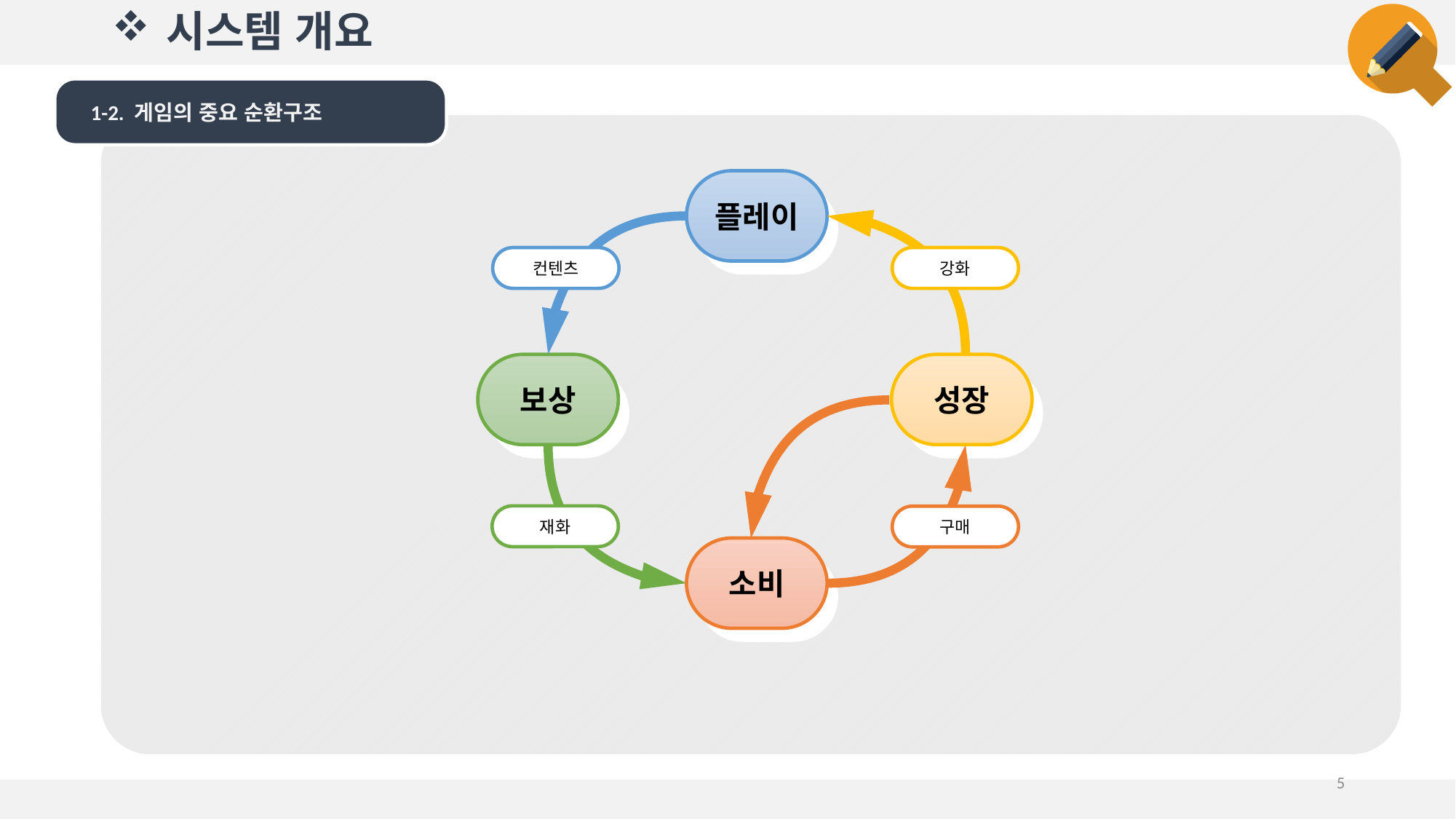

# 시스템 개요
1-2. 게임의 중요 순환구조

플레이

강화
컨텐츠
보상
성장

재화
구매
소비

5